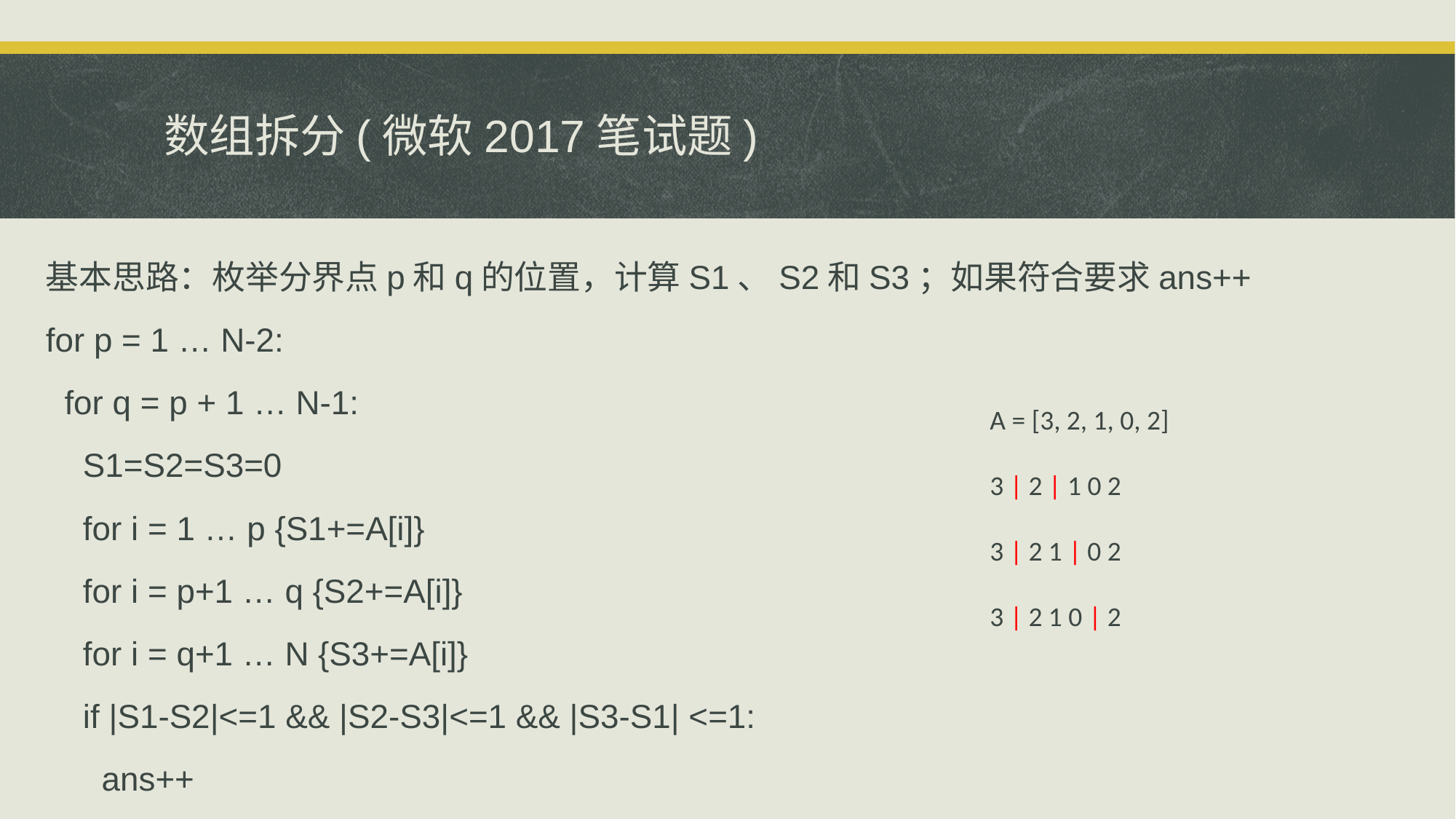

# 数组拆分(微软2017笔试题)
基本思路：枚举分界点p和q的位置，计算S1、S2和S3；如果符合要求ans++
for p = 1 … N-2:
  for q = p + 1 … N-1:
    S1=S2=S3=0
    for i = 1 … p {S1+=A[i]}
    for i = p+1 … q {S2+=A[i]}
    for i = q+1 … N {S3+=A[i]}
    if |S1-S2|<=1 && |S2-S3|<=1 && |S3-S1| <=1:
      ans++
A = [3, 2, 1, 0, 2]

3 | 2 | 1 0 2

3 | 2 1 | 0 2

3 | 2 1 0 | 2